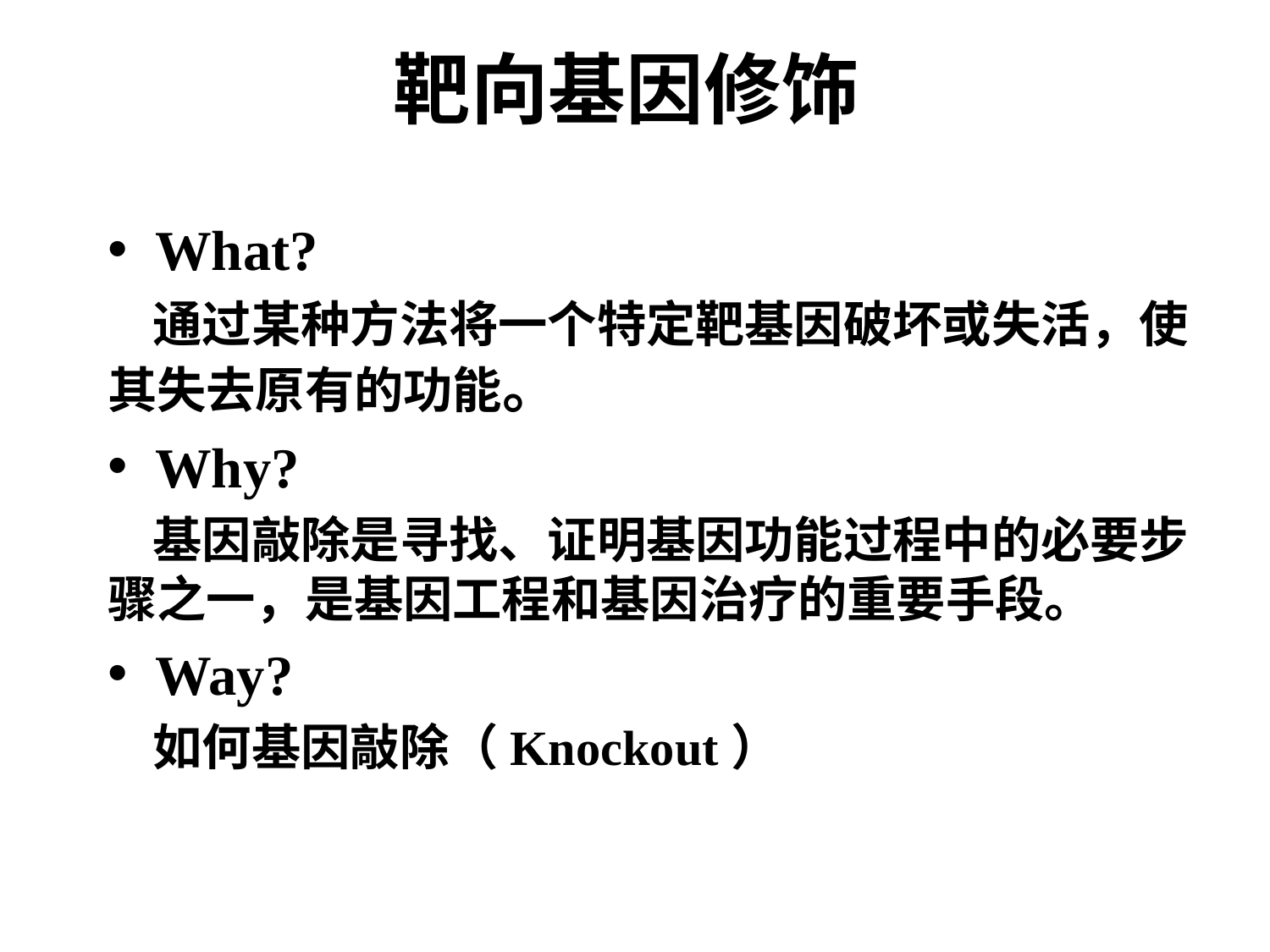

# 靶向基因修饰
What?
   通过某种方法将一个特定靶基因破坏或失活，使其失去原有的功能。
Why?
   基因敲除是寻找、证明基因功能过程中的必要步骤之一，是基因工程和基因治疗的重要手段。
Way?
   如何基因敲除（Knockout）